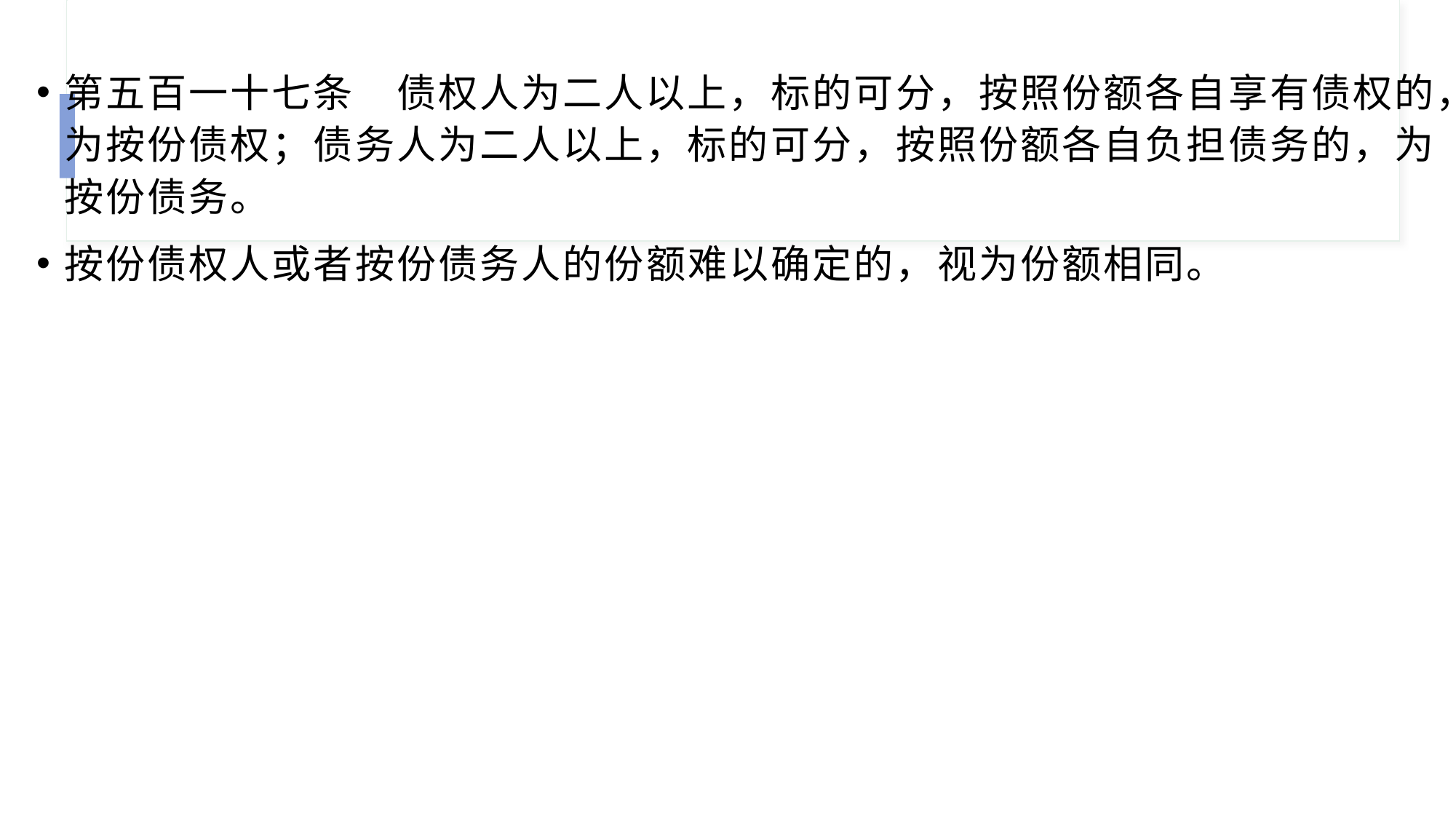

#
第五百一十七条　债权人为二人以上，标的可分，按照份额各自享有债权的，为按份债权；债务人为二人以上，标的可分，按照份额各自负担债务的，为按份债务。
按份债权人或者按份债务人的份额难以确定的，视为份额相同。